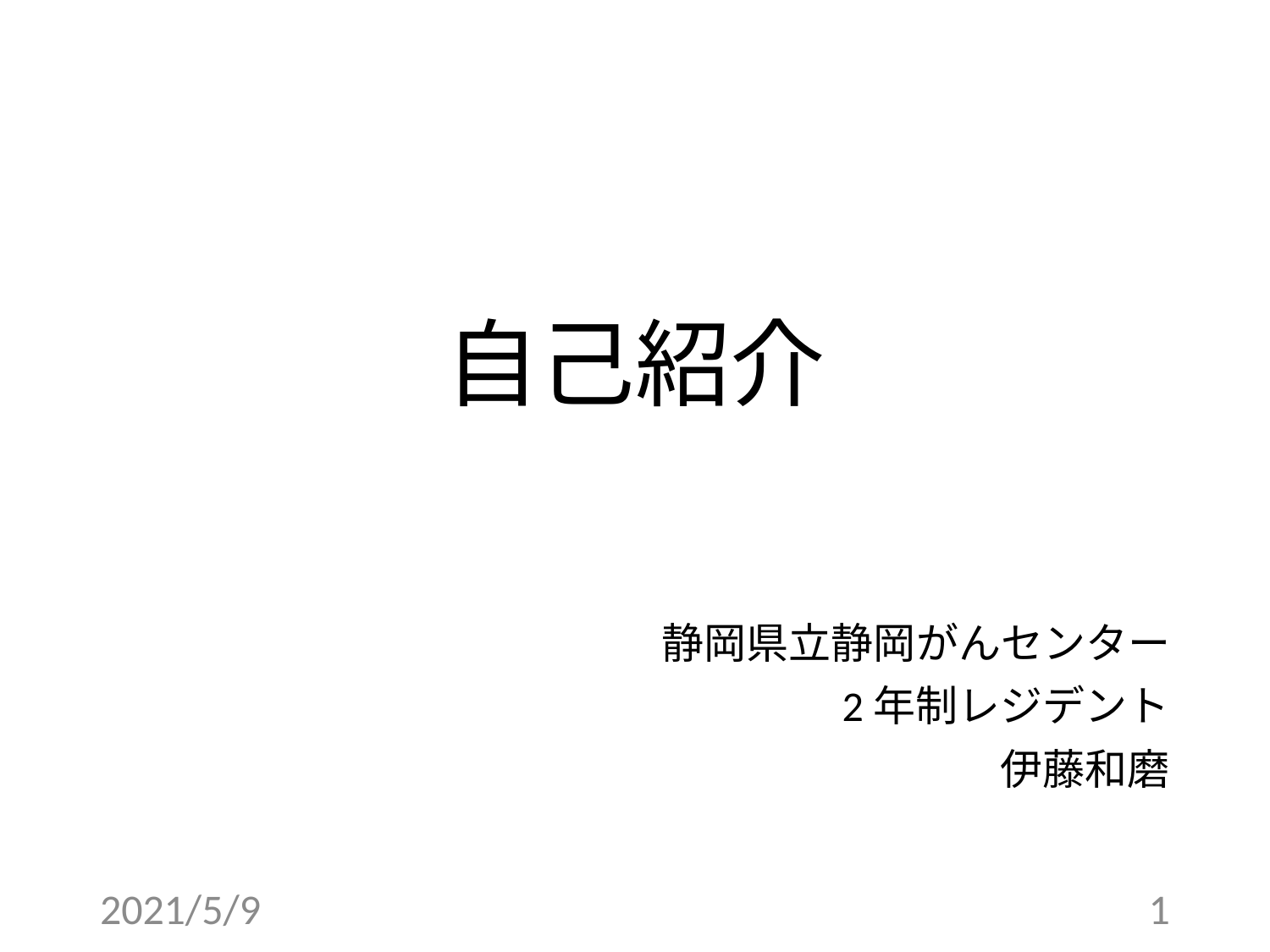

# 自己紹介
静岡県立静岡がんセンター
2年制レジデント
伊藤和磨
2021/5/9
1